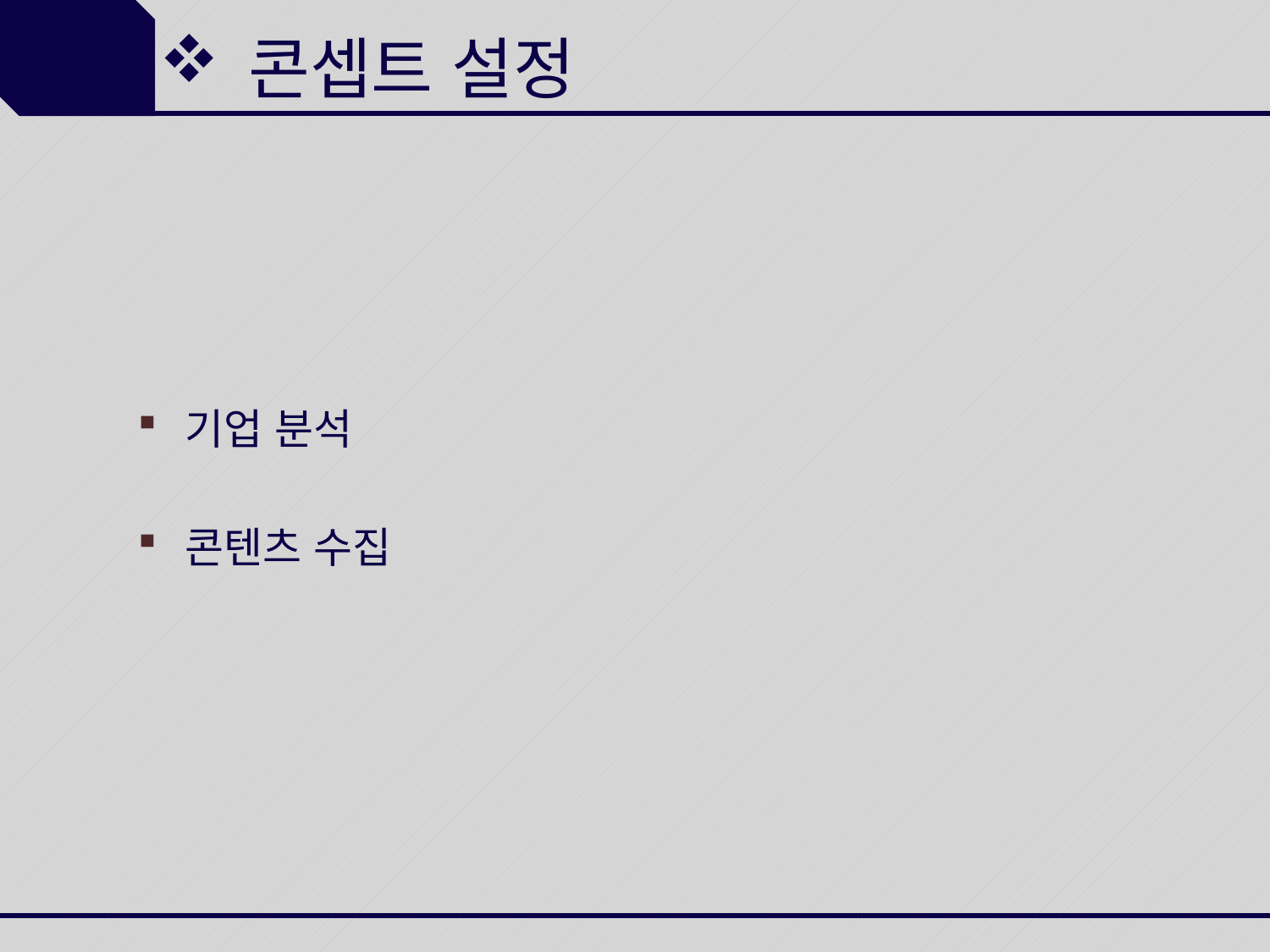

# 콘셉트 설정
기업 분석

콘텐츠 수집